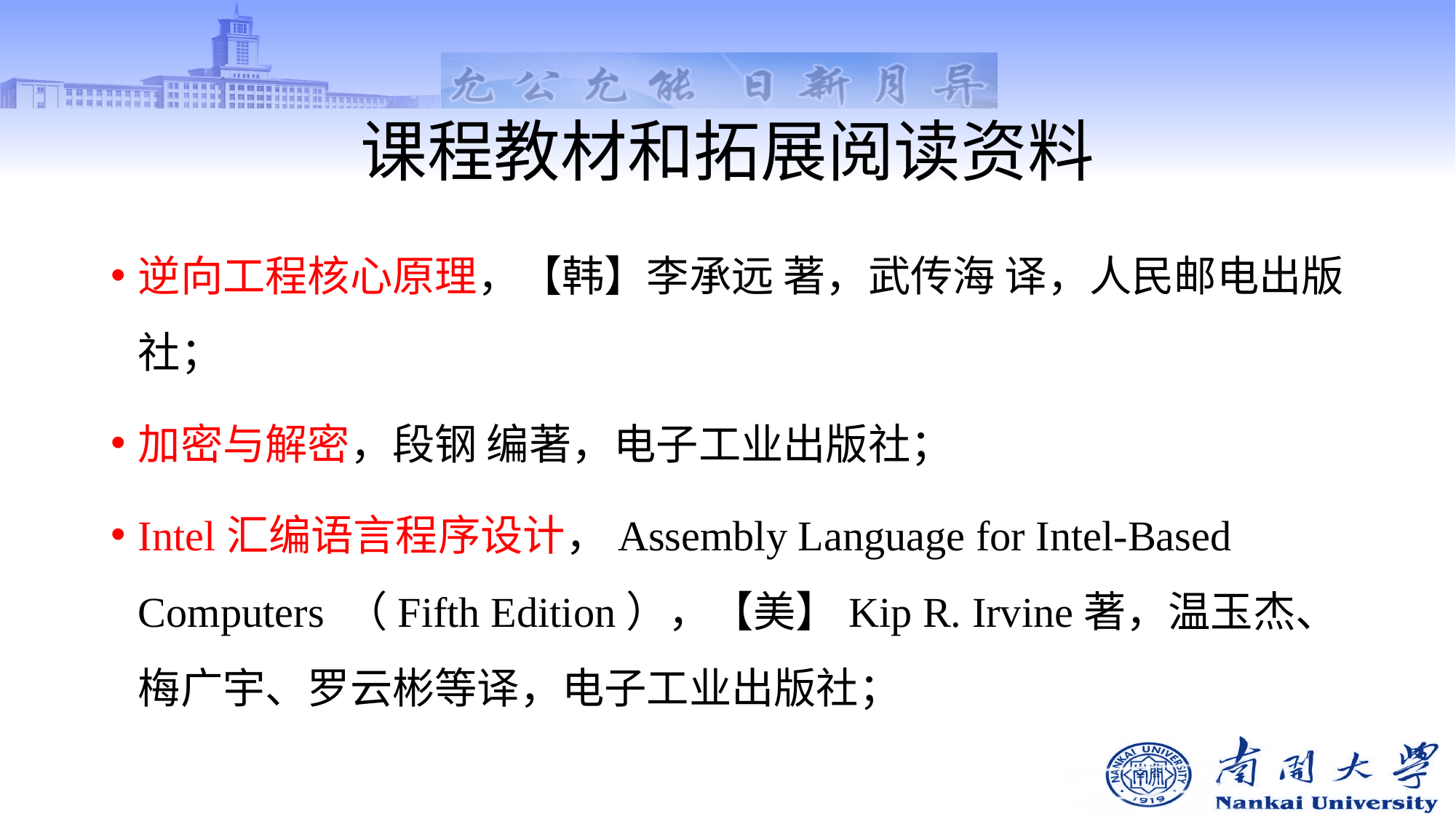

# 课程教材和拓展阅读资料
逆向工程核心原理，【韩】李承远 著，武传海 译，人民邮电出版社；
加密与解密，段钢 编著，电子工业出版社；
Intel汇编语言程序设计，Assembly Language for Intel-Based Computers （Fifth Edition），【美】Kip R. Irvine著，温玉杰、梅广宇、罗云彬等译，电子工业出版社；